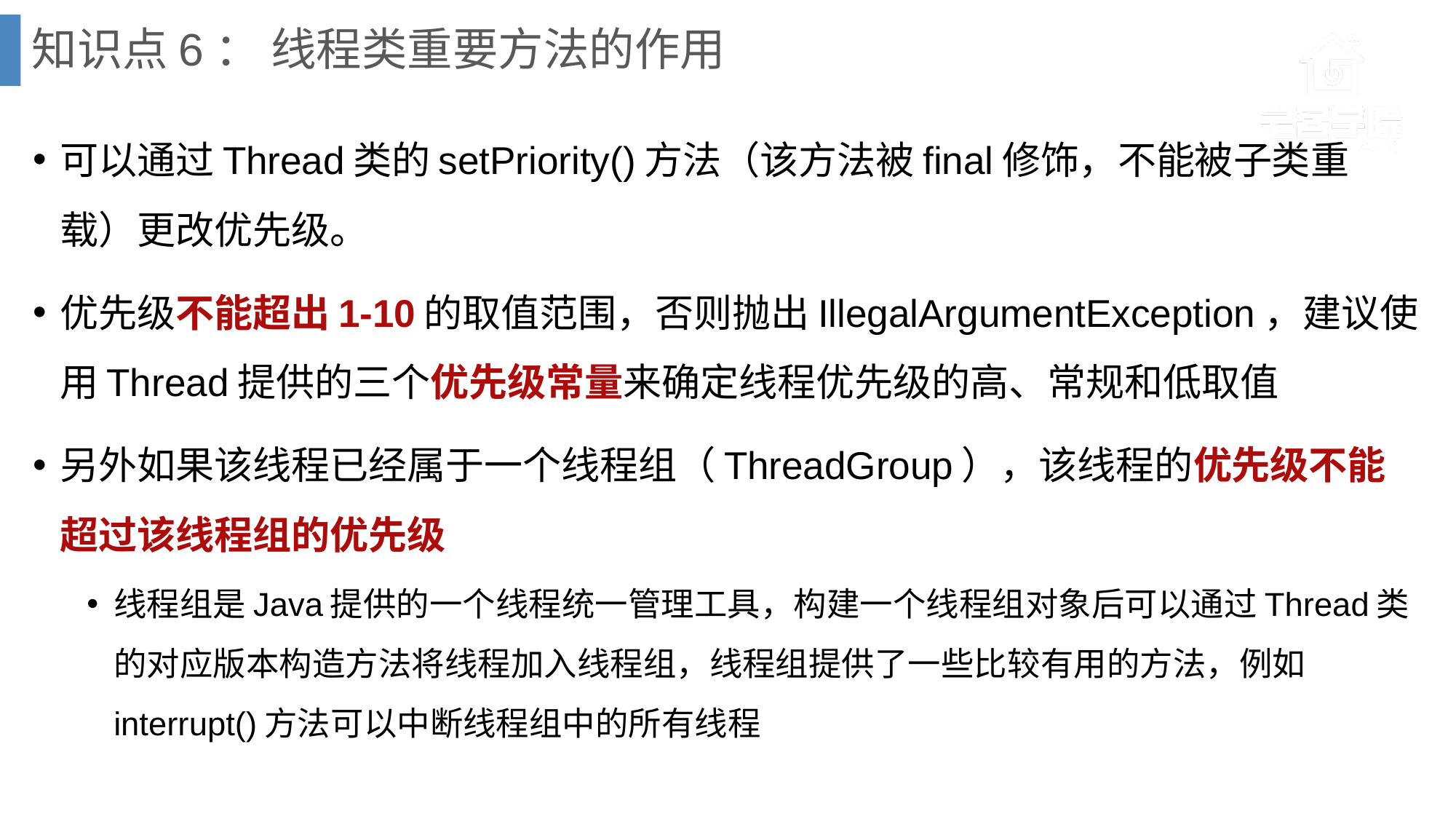

# 知识点6： 线程类重要方法的作用
可以通过Thread类的setPriority()方法（该方法被final修饰，不能被子类重载）更改优先级。
优先级不能超出1-10的取值范围，否则抛出IllegalArgumentException，建议使用Thread提供的三个优先级常量来确定线程优先级的高、常规和低取值
另外如果该线程已经属于一个线程组（ThreadGroup），该线程的优先级不能超过该线程组的优先级
线程组是Java提供的一个线程统一管理工具，构建一个线程组对象后可以通过Thread类的对应版本构造方法将线程加入线程组，线程组提供了一些比较有用的方法，例如interrupt()方法可以中断线程组中的所有线程